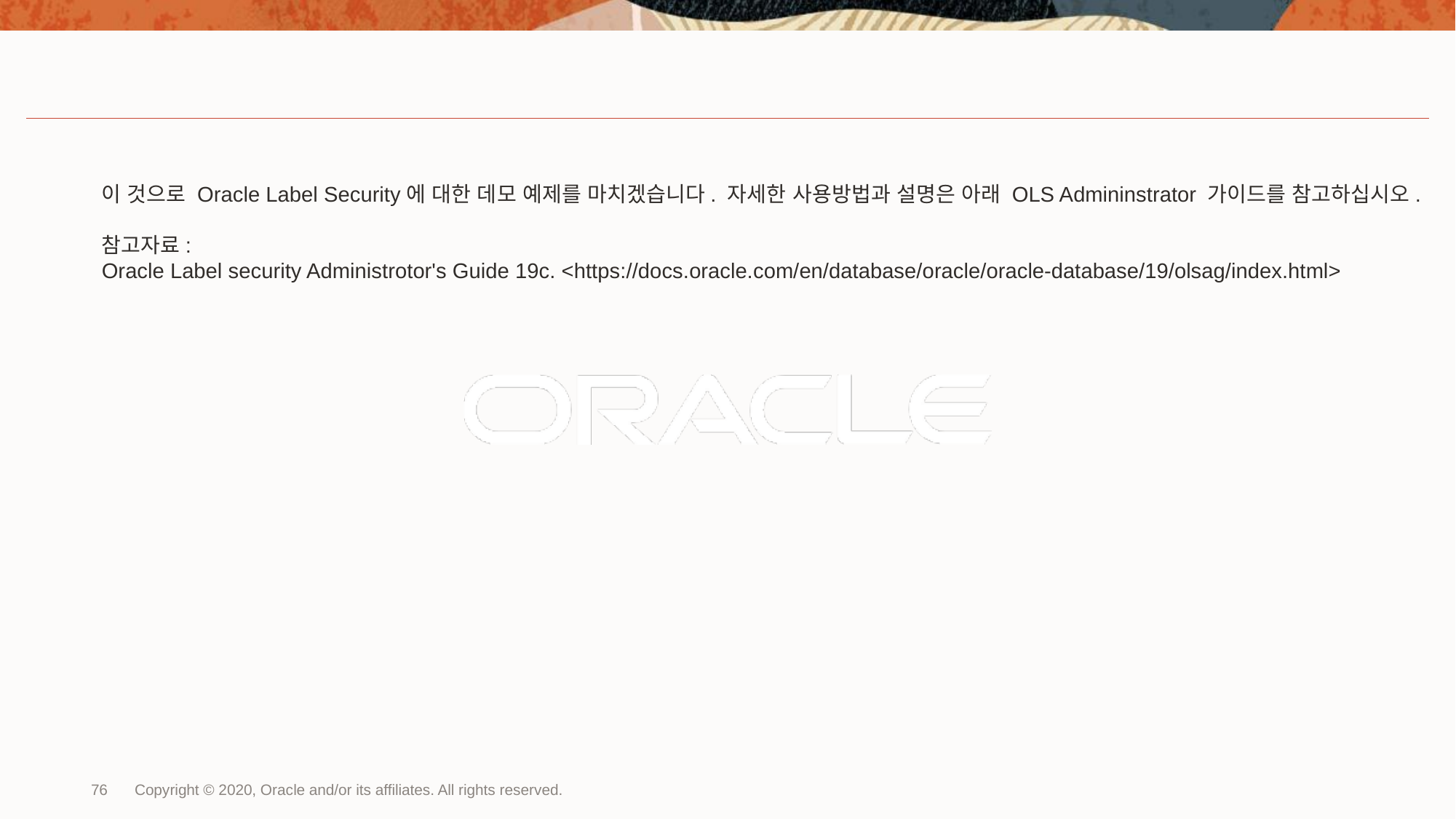

#
이 것으로 Oracle Label Security에 대한 데모 예제를 마치겠습니다. 자세한 사용방법과 설명은 아래 OLS Admininstrator 가이드를 참고하십시오.

참고자료:
Oracle Label security Administrotor's Guide 19c. <https://docs.oracle.com/en/database/oracle/oracle-database/19/olsag/index.html>
76
Copyright © 2020, Oracle and/or its affiliates. All rights reserved.